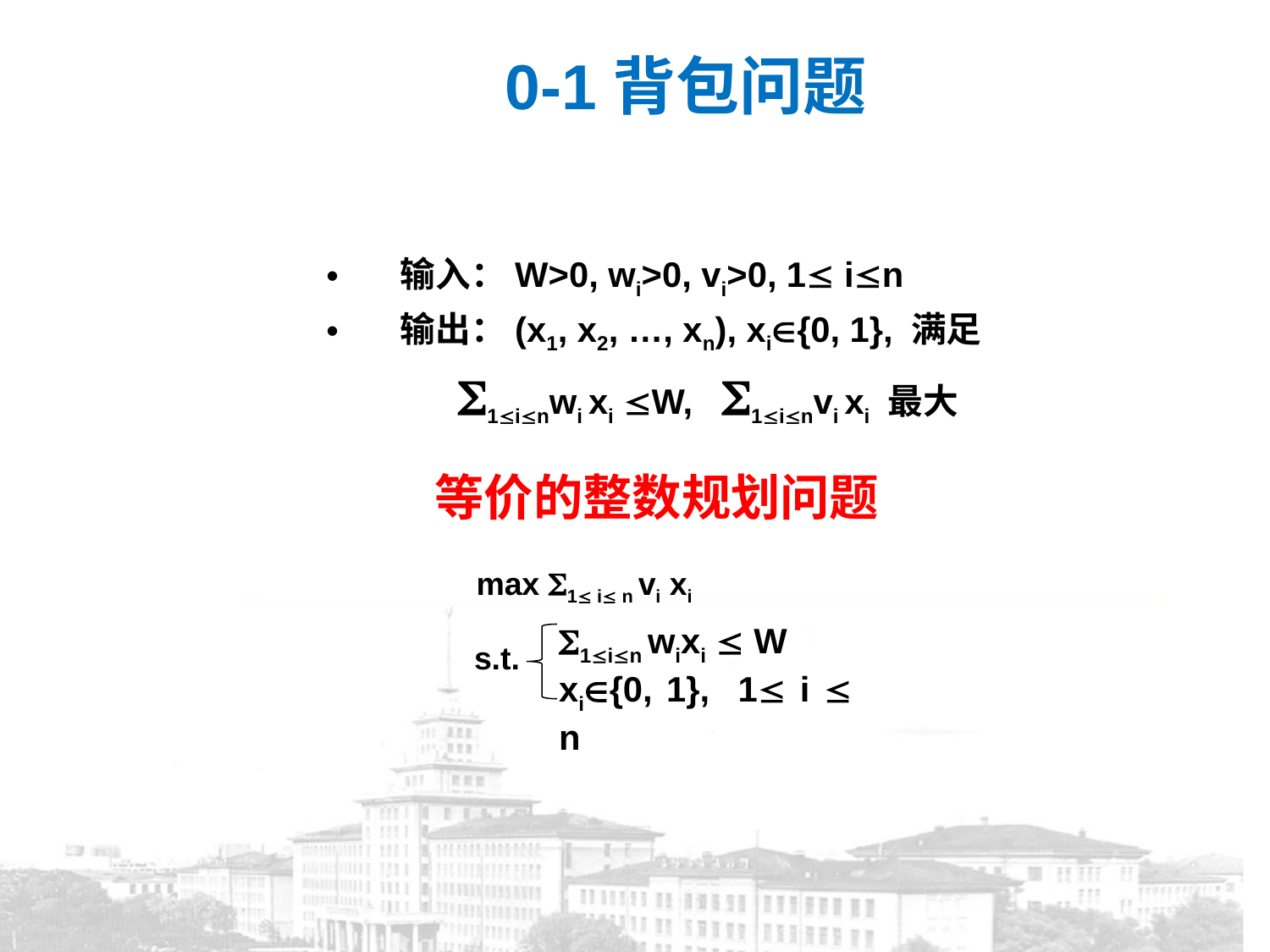

0-1背包问题
输入：W>0, wi>0, vi>0, 1≤ i≤n
输出：(x1, x2, …, xn), xi∈{0, 1}, 满足
       Σ1≤i≤nwi xi ≤W,   Σ1≤i≤nvi xi 最大
等价的整数规划问题
max Σ1≤ i≤ n vi xi
Σ1≤i≤n wixi ≤ W
xi∈{0, 1},  1≤ i ≤ n

s.t.